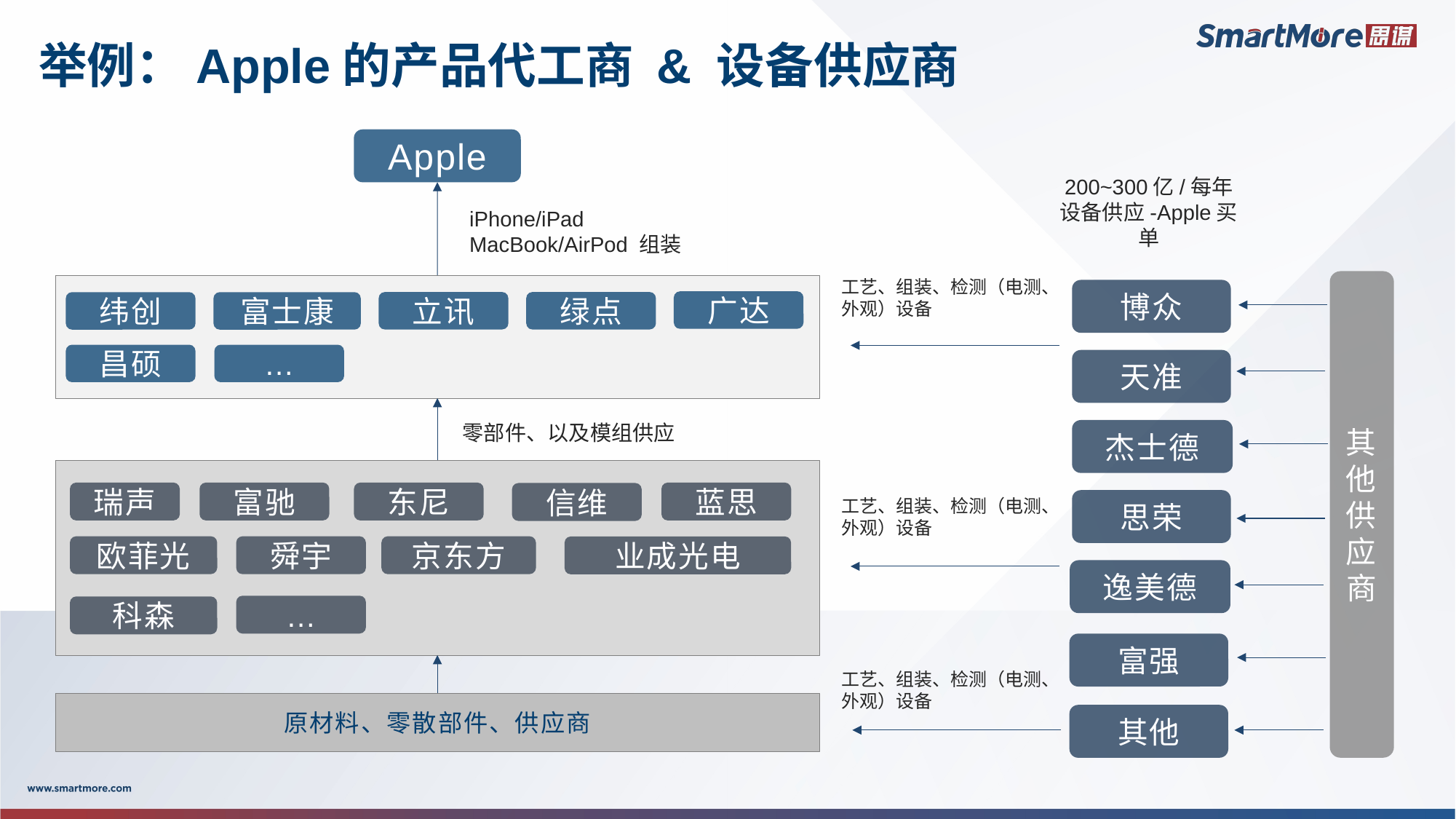

# 举例：Apple的产品代工商 & 设备供应商
Apple
200~300亿/每年
设备供应-Apple买单
iPhone/iPad
MacBook/AirPod 组装
工艺、组装、检测（电测、外观）设备
其他供应商

博众
广达
立讯
绿点
纬创
富士康
昌硕
…
天准
零部件、以及模组供应
杰士德

瑞声
富驰
东尼
蓝思
信维
思荣
工艺、组装、检测（电测、外观）设备
欧菲光
舜宇
京东方
业成光电
逸美德
…
科森
富强
工艺、组装、检测（电测、外观）设备
原材料、零散部件、供应商
其他